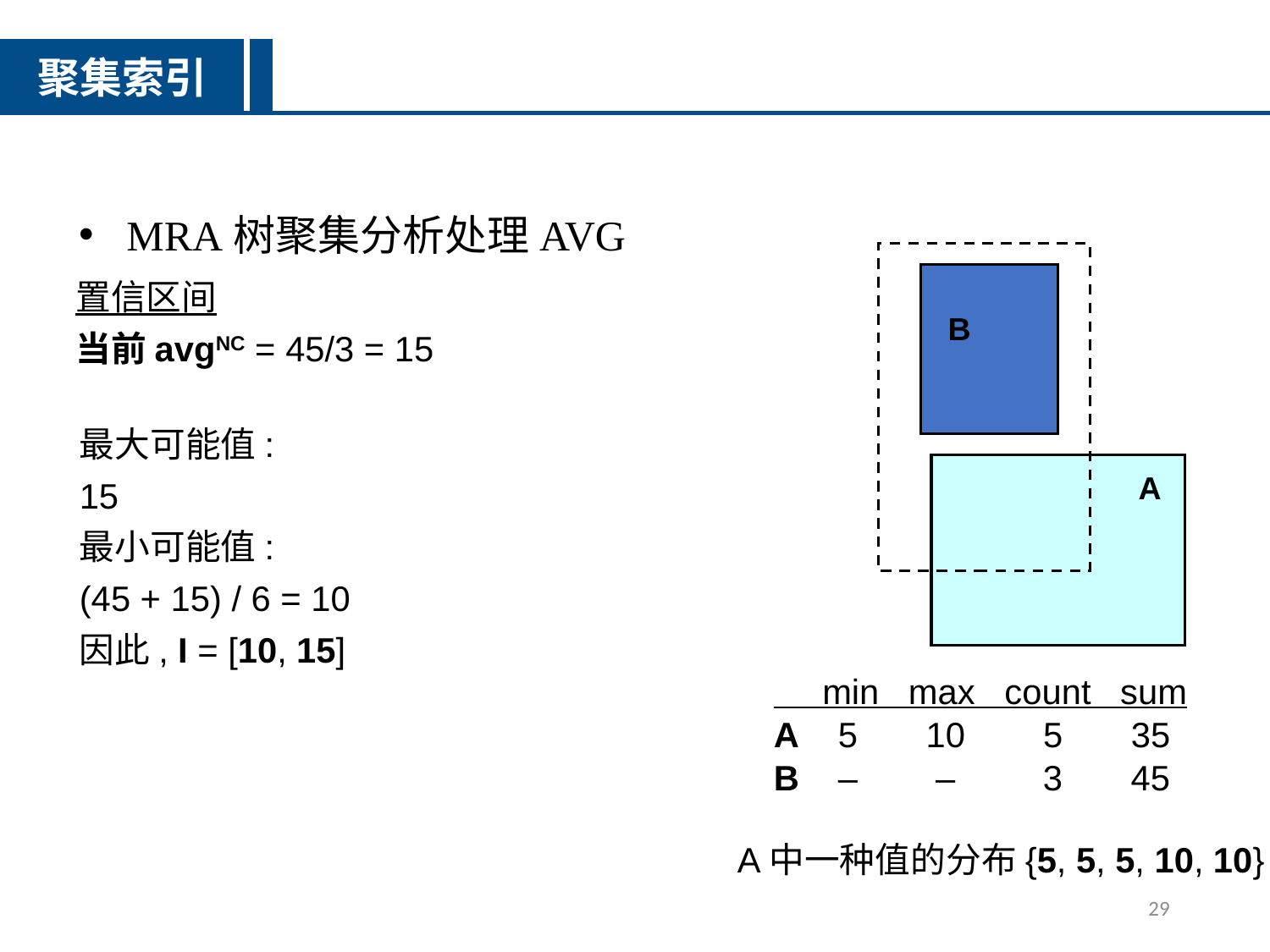

聚集索引

MRA树聚集分析处理AVG

置信区间
当前avgNC = 45/3 = 15
B
最大可能值:
15
最小可能值:
(45 + 15) / 6 = 10
因此, I = [10, 15]

A
     min   max   count   sum
A    5       10        5       35
B    –        –         3       45
A中一种值的分布{5, 5, 5, 10, 10}
29